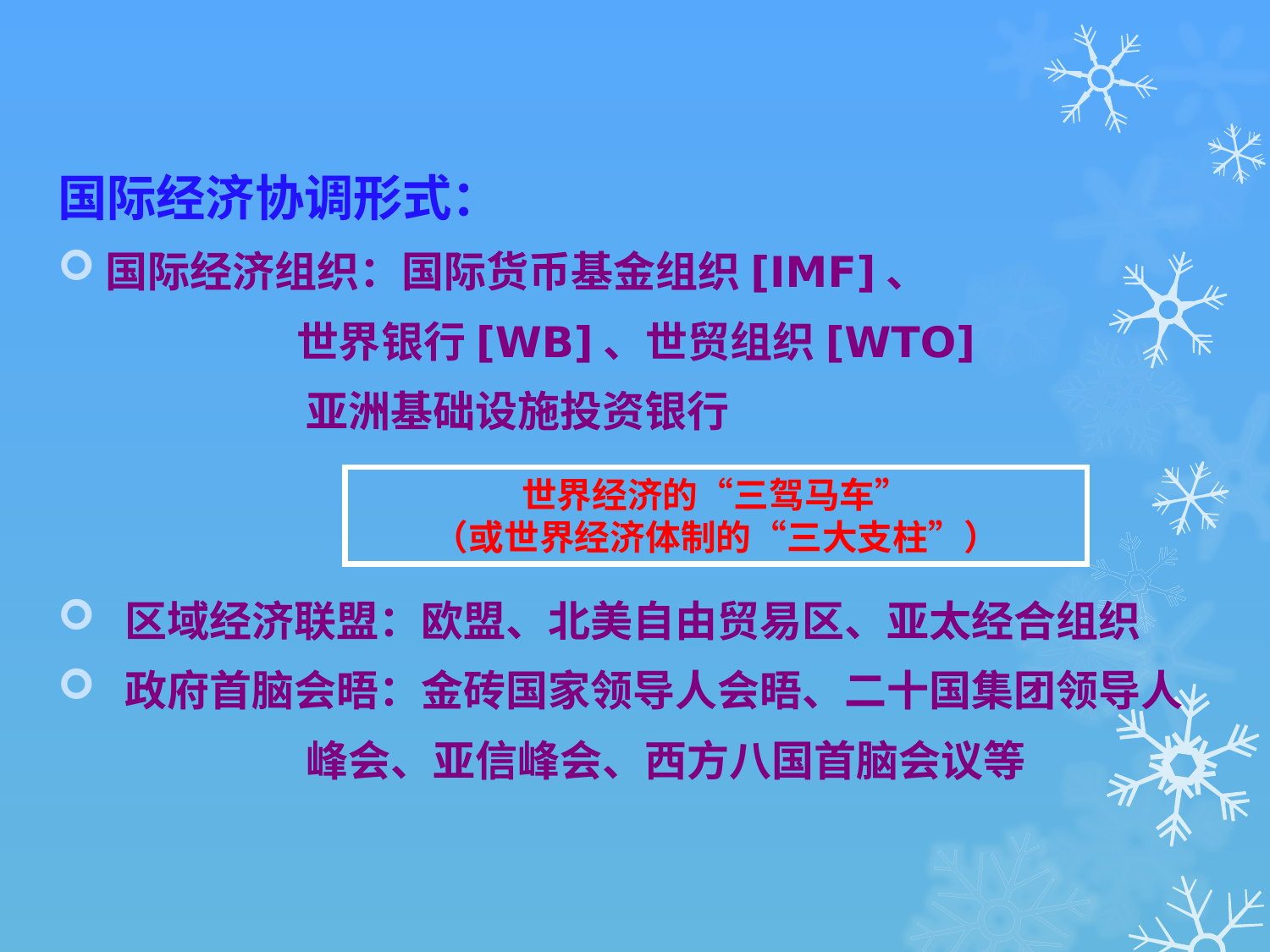

国际经济协调形式：
国际经济组织：国际货币基金组织[IMF]、
                        世界银行[WB]、世贸组织[WTO]
                         亚洲基础设施投资银行

 区域经济联盟：欧盟、北美自由贸易区、亚太经合组织
 政府首脑会晤：金砖国家领导人会晤、二十国集团领导人
                         峰会、亚信峰会、西方八国首脑会议等
世界经济的“三驾马车”
（或世界经济体制的“三大支柱”）